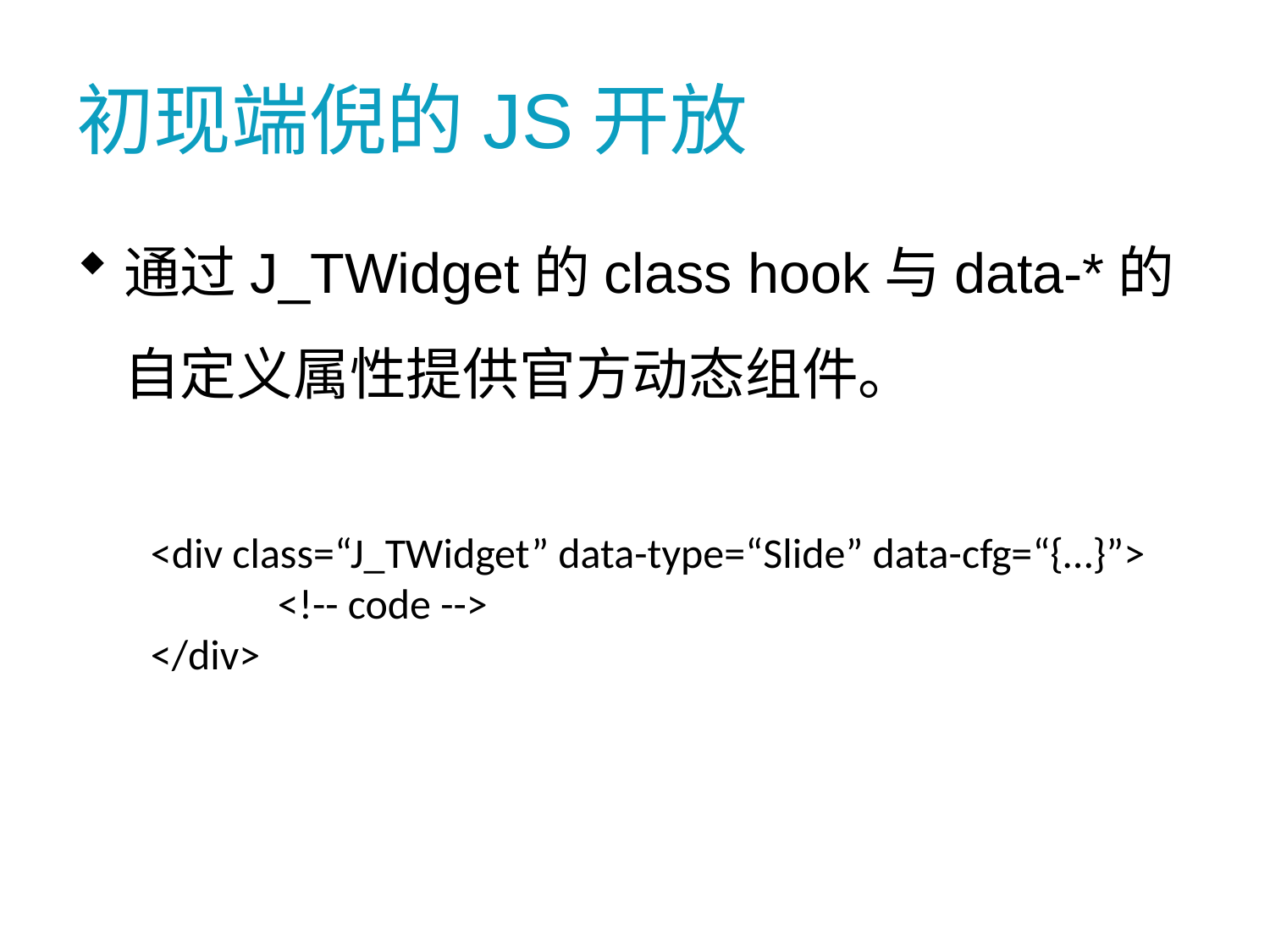

# 初现端倪的JS开放
通过J_TWidget的class hook与data-*的自定义属性提供官方动态组件。
<div class=“J_TWidget” data-type=“Slide” data-cfg=“{…}”>
	<!-- code -->
</div>